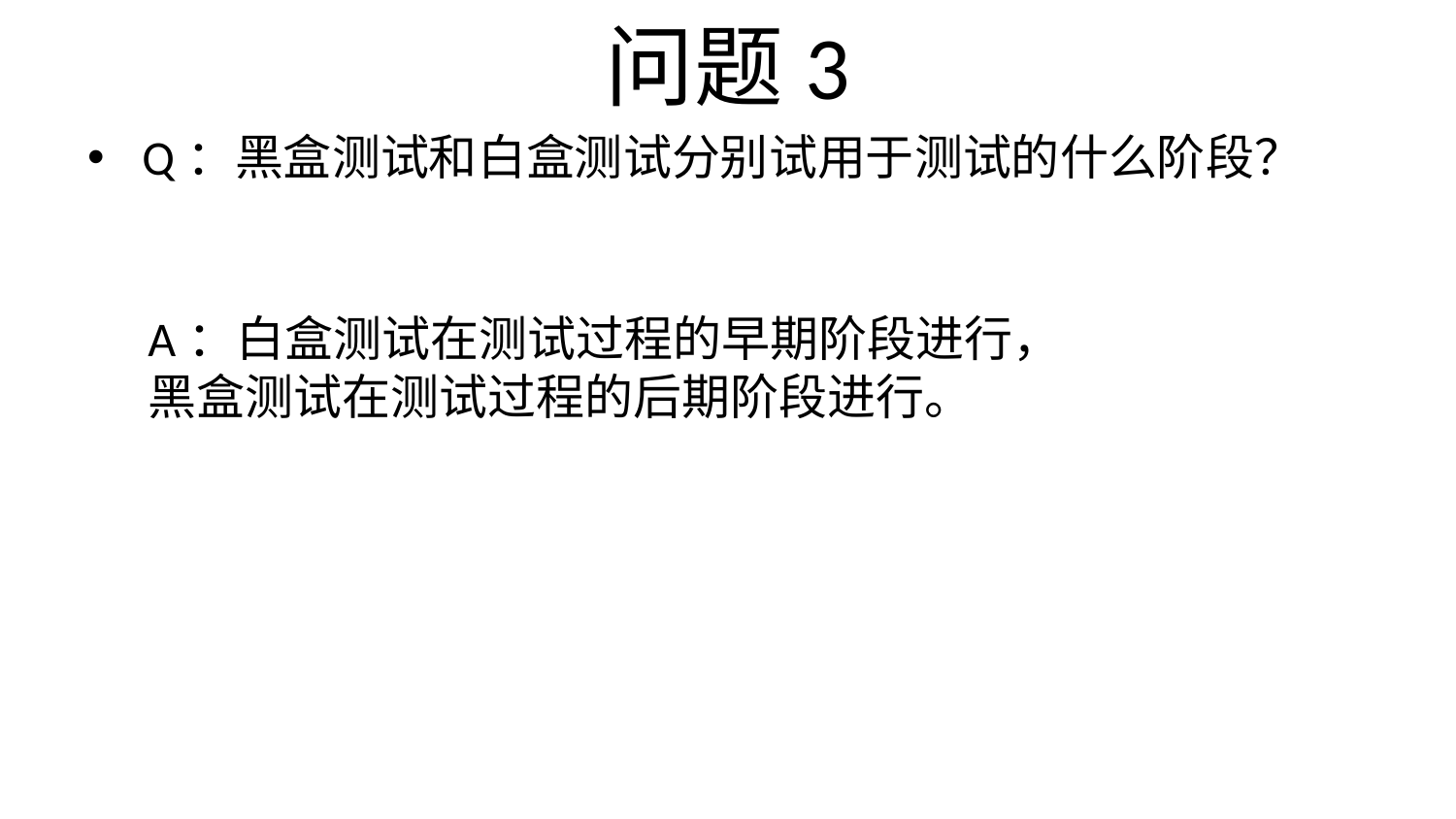

# 问题3
Q：黑盒测试和白盒测试分别试用于测试的什么阶段？

A：白盒测试在测试过程的早期阶段进行，黑盒测试在测试过程的后期阶段进行。